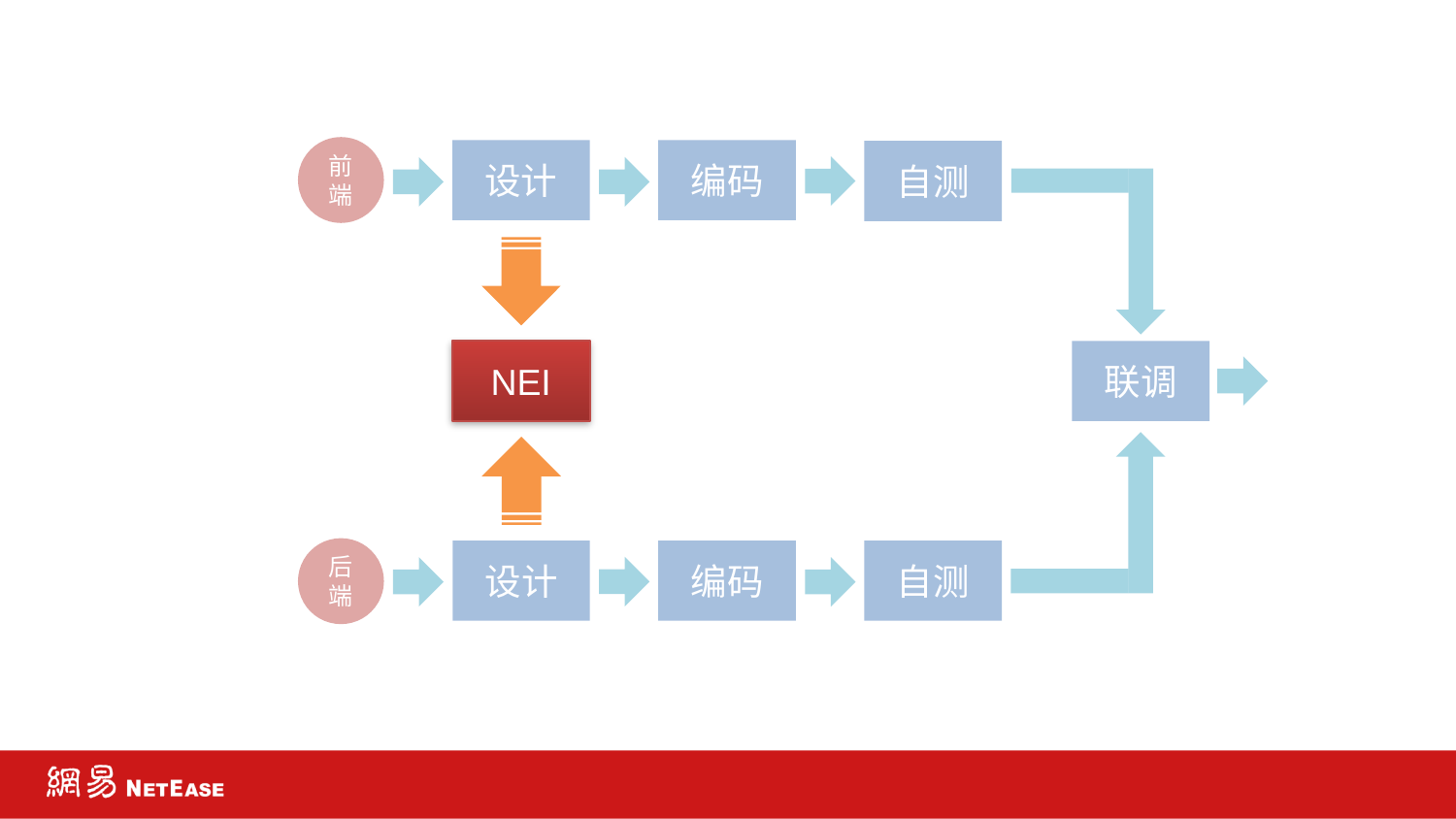

前端
设计
编码
自测

NEI
联调

后端
设计
编码
自测